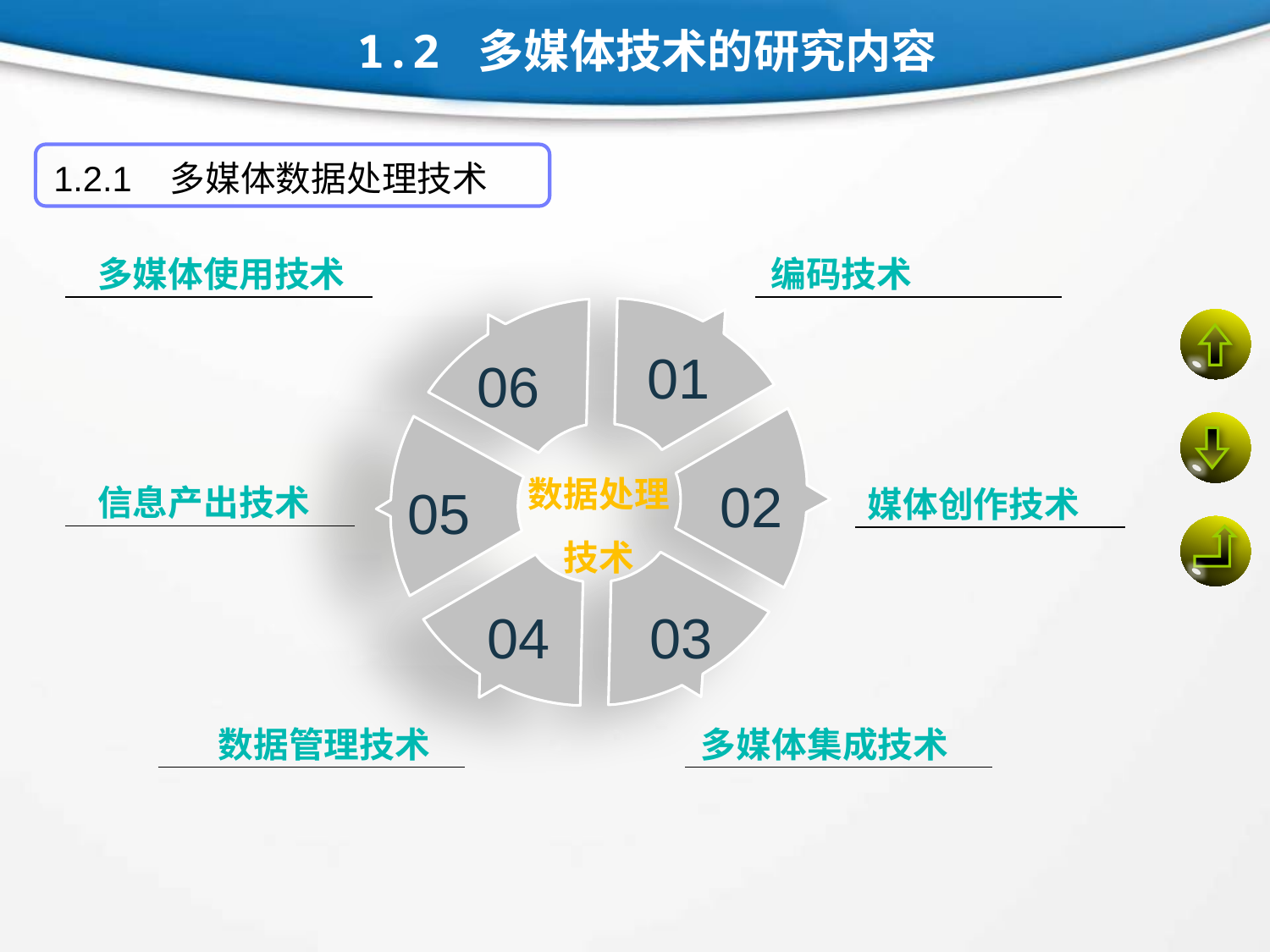

1.2 多媒体技术的研究内容

1.2.1   多媒体数据处理技术
多媒体使用技术
编码技术

01
06

数据处理
技术
02
05
信息产出技术
媒体创作技术

04
03
数据管理技术
多媒体集成技术